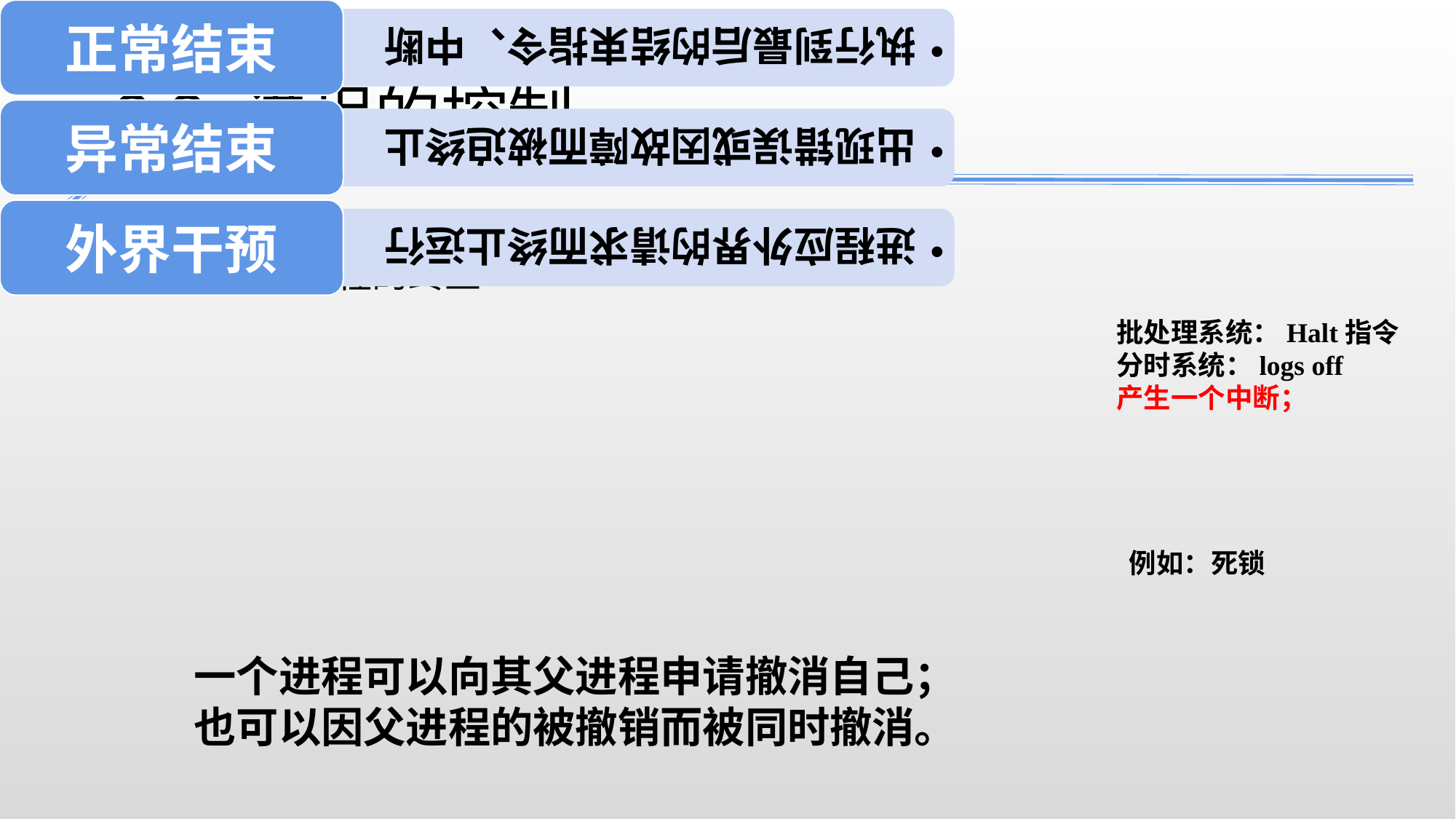

2.3 进程的控制
2.3.3进程的终止
批处理系统：Halt指令
分时系统：logs off
产生一个中断；
执行到最后的结束指令、中断
正常结束
出现错误或因故障而被迫终止
异常结束
进程应外界的请求而终止运行
外界干预
例如：死锁
一个进程可以向其父进程申请撤消自己；
也可以因父进程的被撤销而被同时撤消。